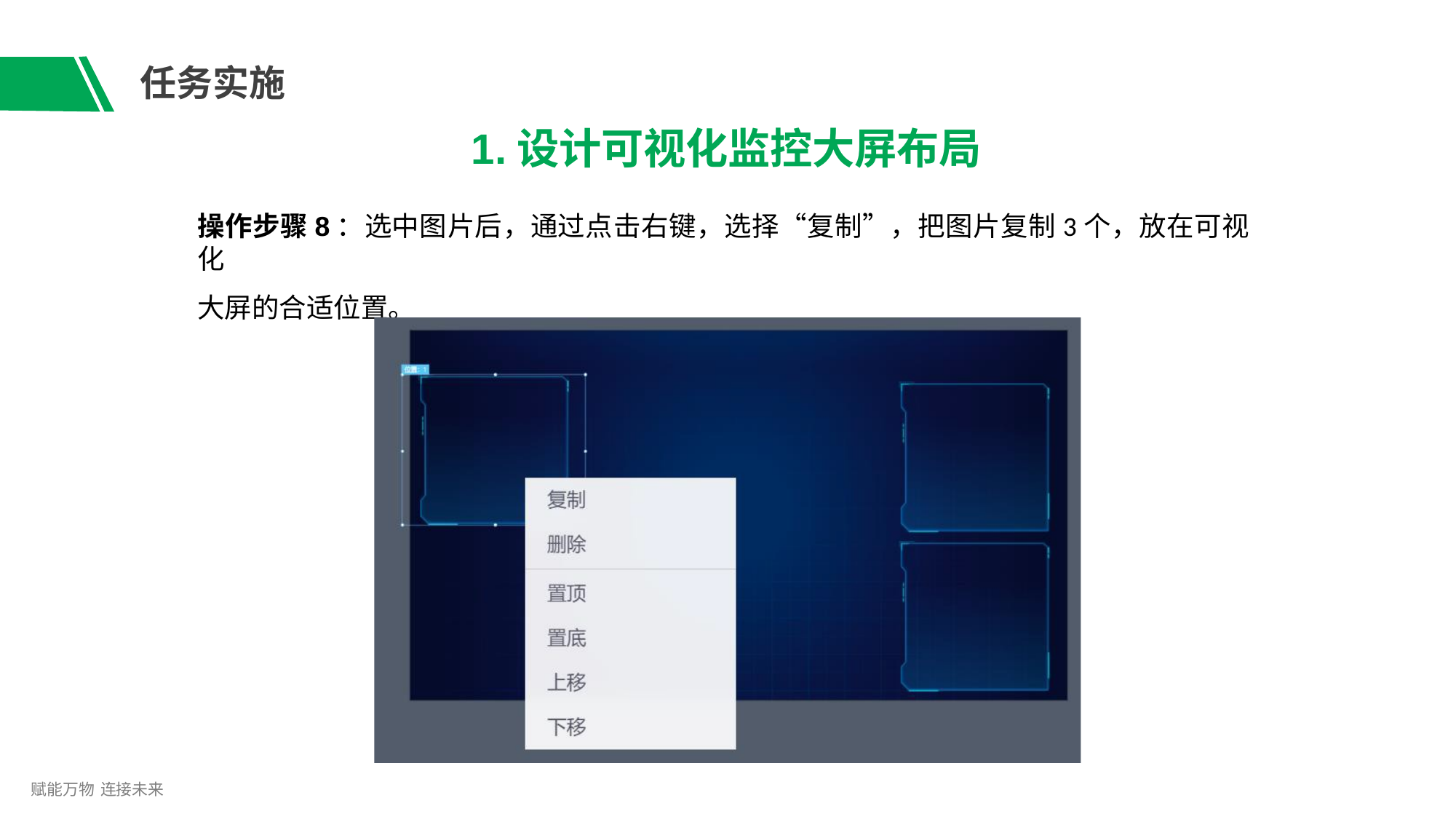

# 任务实施
1.设计可视化监控大屏布局
操作步骤8：选中图片后，通过点击右键，选择“复制”，把图片复制3个，放在可视化
大屏的合适位置。

赋能万物 连接未来